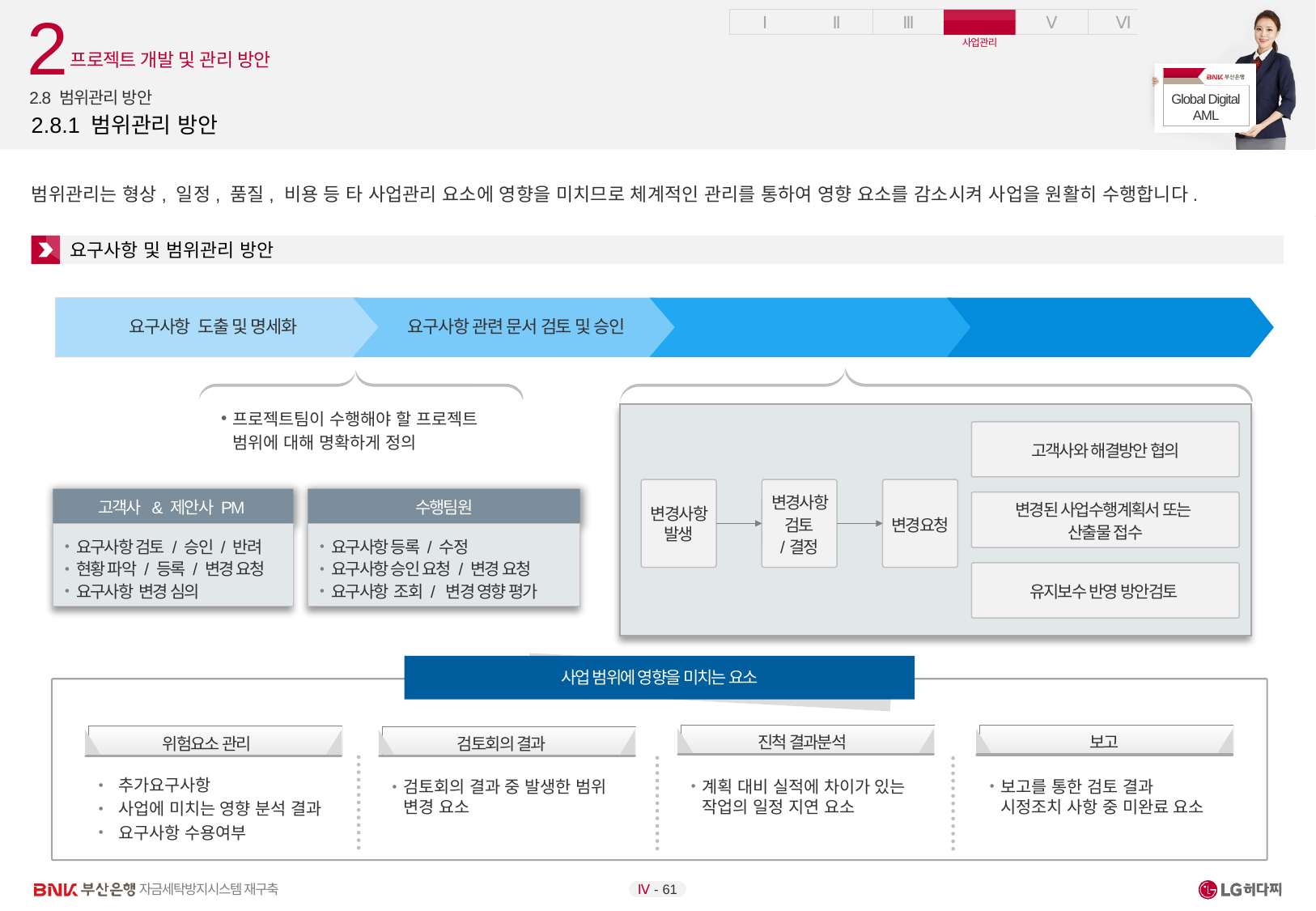

2
프로젝트 개발 및 관리 방안

2.8 범위관리 방안
# 2.8.1 범위관리 방안
범위관리는 형상, 일정, 품질, 비용 등 타 사업관리 요소에 영향을 미치므로 체계적인 관리를 통하여 영향 요소를 감소시켜 사업을 원활히 수행합니다.

요구사항 및 범위관리 방안

요구사항  도출 및 명세화
요구사항 관련 문서 검토 및 승인
요구사항 변경관리
요구사항 추적관리
프로젝트팀이 수행해야 할 프로젝트 범위에 대해 명확하게 정의

고객사와 해결방안 협의
변경사항 발생
변경사항 검토
/결정
변경요청
고객사  & 제안사 PM
수행팀원
변경된 사업수행계획서 또는
산출물 접수
요구사항 검토 / 승인 / 반려
현황 파악 / 등록 / 변경 요청
요구사항  변경 심의
요구사항 등록 / 수정
요구사항 승인 요청 / 변경 요청
요구사항  조회 /  변경 영향 평가

유지보수 반영 방안검토
사업 범위에 영향을 미치는 요소

진척 결과분석

계획 대비 실적에 차이가 있는 작업의 일정 지연 요소

보고

보고를 통한 검토 결과 시정조치 사항 중 미완료 요소

위험요소 관리

 추가요구사항
 사업에 미치는 영향 분석 결과
 요구사항 수용여부

검토회의 결과

검토회의 결과 중 발생한 범위 변경 요소

Ⅳ - 61